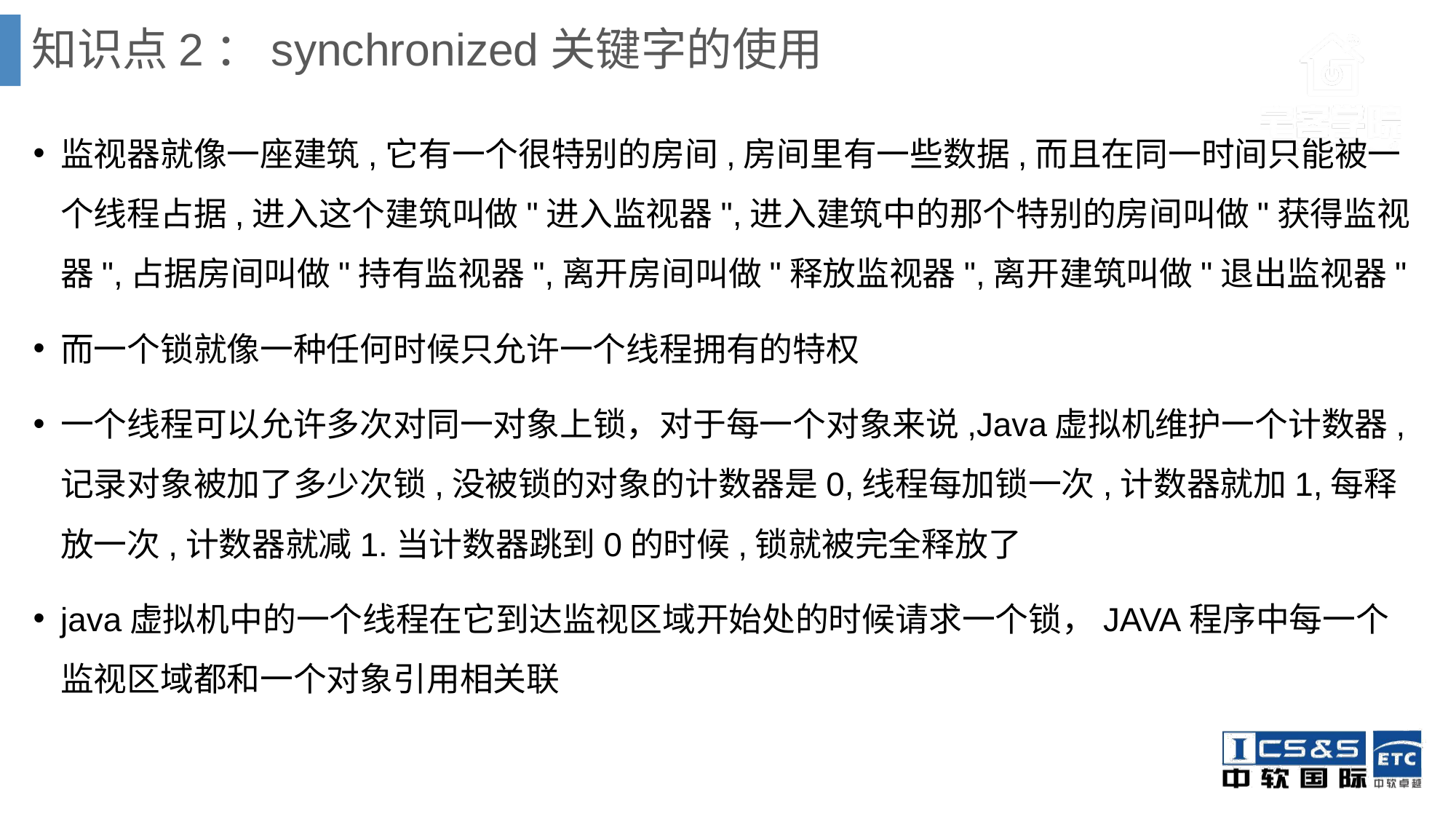

# 知识点2：synchronized关键字的使用
监视器就像一座建筑,它有一个很特别的房间,房间里有一些数据,而且在同一时间只能被一个线程占据,进入这个建筑叫做"进入监视器",进入建筑中的那个特别的房间叫做"获得监视器",占据房间叫做"持有监视器",离开房间叫做"释放监视器",离开建筑叫做"退出监视器"
而一个锁就像一种任何时候只允许一个线程拥有的特权
一个线程可以允许多次对同一对象上锁，对于每一个对象来说,Java虚拟机维护一个计数器,记录对象被加了多少次锁,没被锁的对象的计数器是0,线程每加锁一次,计数器就加1,每释放一次,计数器就减1.当计数器跳到0的时候,锁就被完全释放了
java虚拟机中的一个线程在它到达监视区域开始处的时候请求一个锁，JAVA程序中每一个监视区域都和一个对象引用相关联